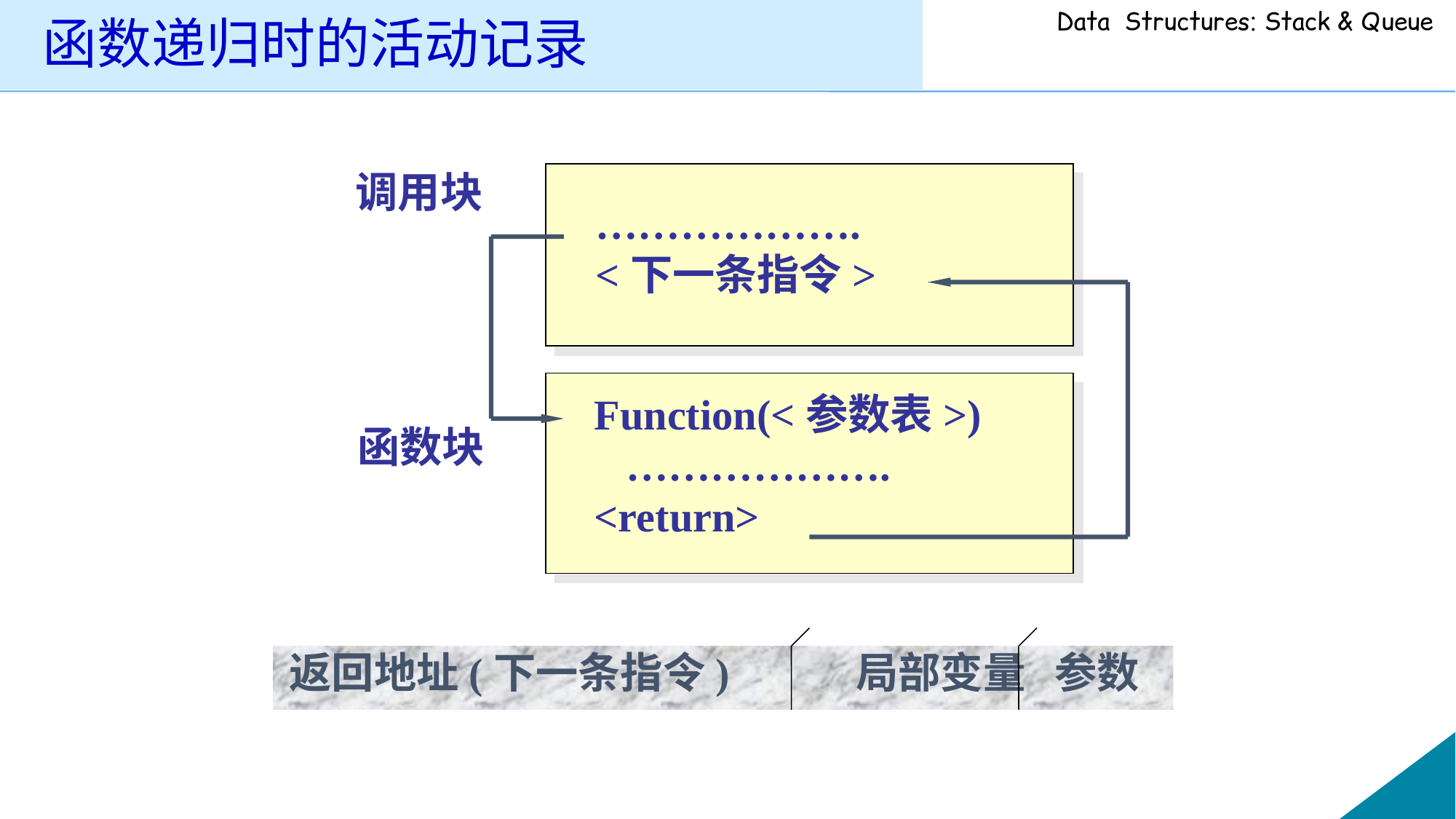

# 函数递归时的活动记录
调用块

……………….
<下一条指令>

Function(<参数表>)
   ……………….
<return>
函数块

返回地址(下一条指令)           局部变量   参数